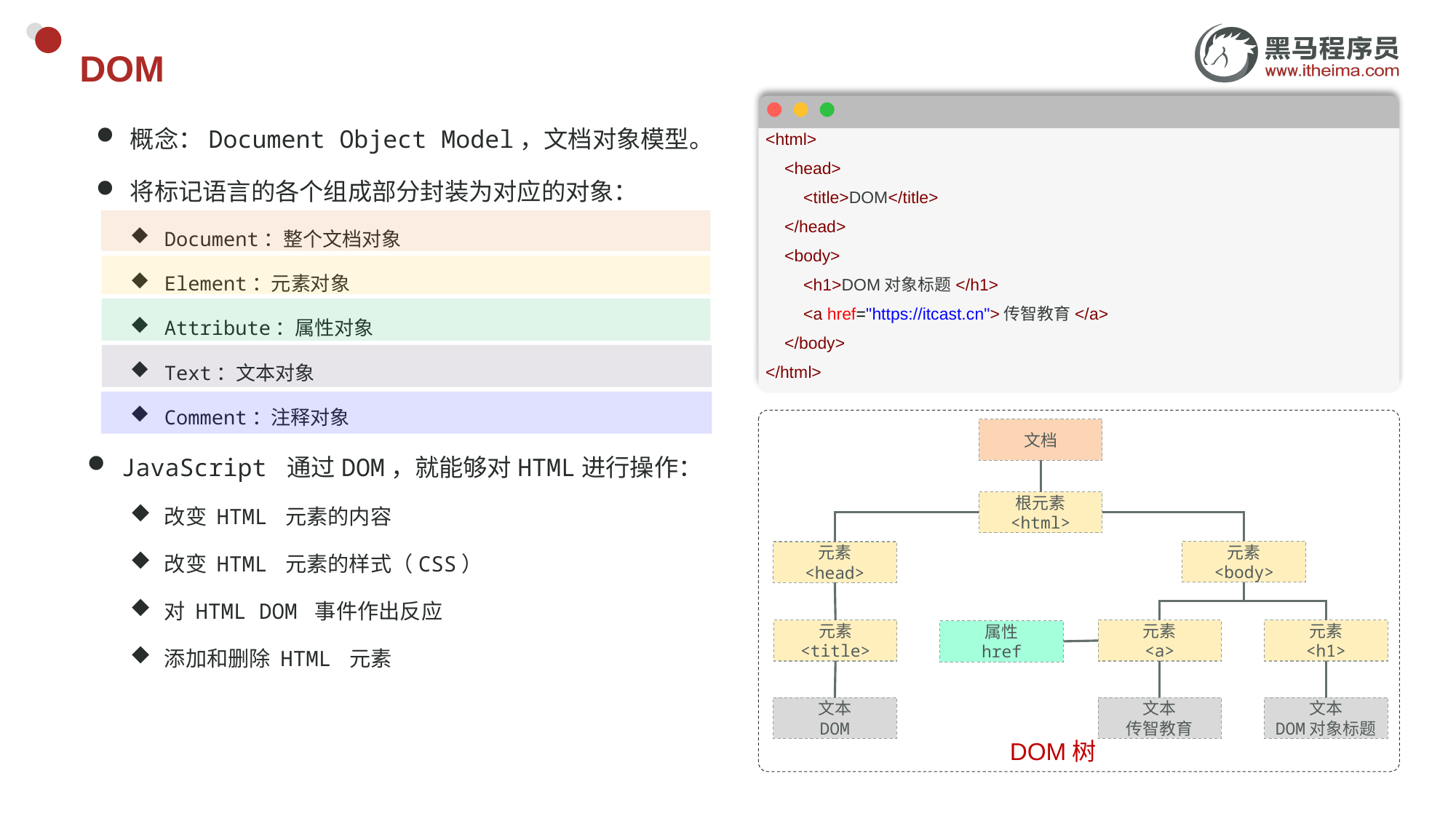

# DOM
<html>
    <head>
        <title>DOM</title>
    </head>
    <body>
        <h1>DOM对象标题</h1>
        <a href="https://itcast.cn">传智教育</a>
    </body>
</html>

概念：Document Object Model，文档对象模型。
将标记语言的各个组成部分封装为对应的对象：
Document：整个文档对象
Element：元素对象
Attribute：属性对象
Text：文本对象
Comment：注释对象
JavaScript 通过DOM，就能够对HTML进行操作：
改变 HTML 元素的内容
改变 HTML 元素的样式（CSS）
对 HTML DOM 事件作出反应
添加和删除 HTML 元素

文档
根元素
<html>
元素
<body>
元素
<head>
元素
<title>
元素
<a>
元素
<h1>
属性
href
文本
DOM
文本
传智教育
文本
DOM对象标题
DOM树